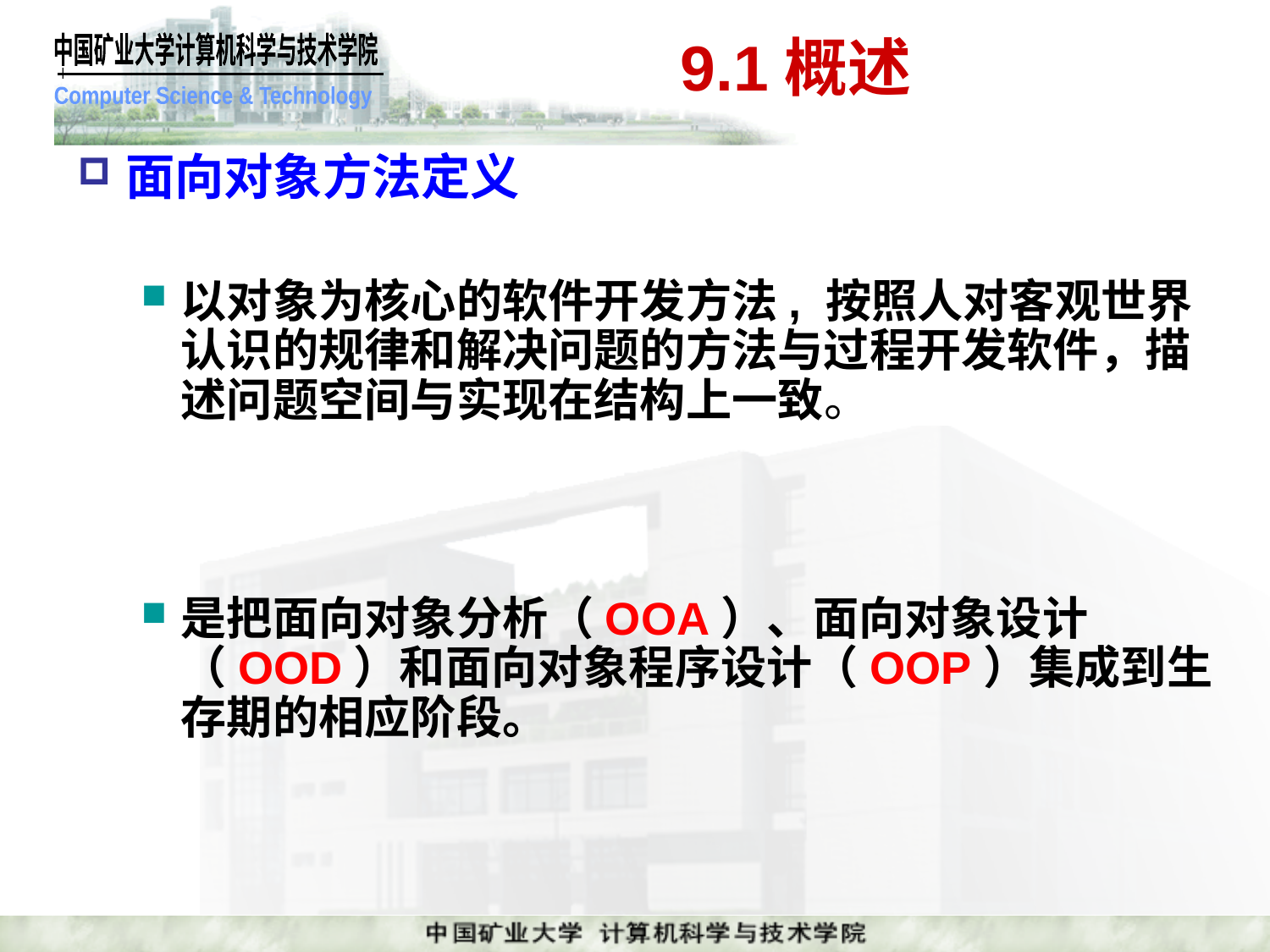

# 9.1概述
面向对象方法定义

以对象为核心的软件开发方法, 按照人对客观世界认识的规律和解决问题的方法与过程开发软件，描述问题空间与实现在结构上一致。

是把面向对象分析（OOA）、面向对象设计（OOD）和面向对象程序设计（OOP）集成到生存期的相应阶段。

3